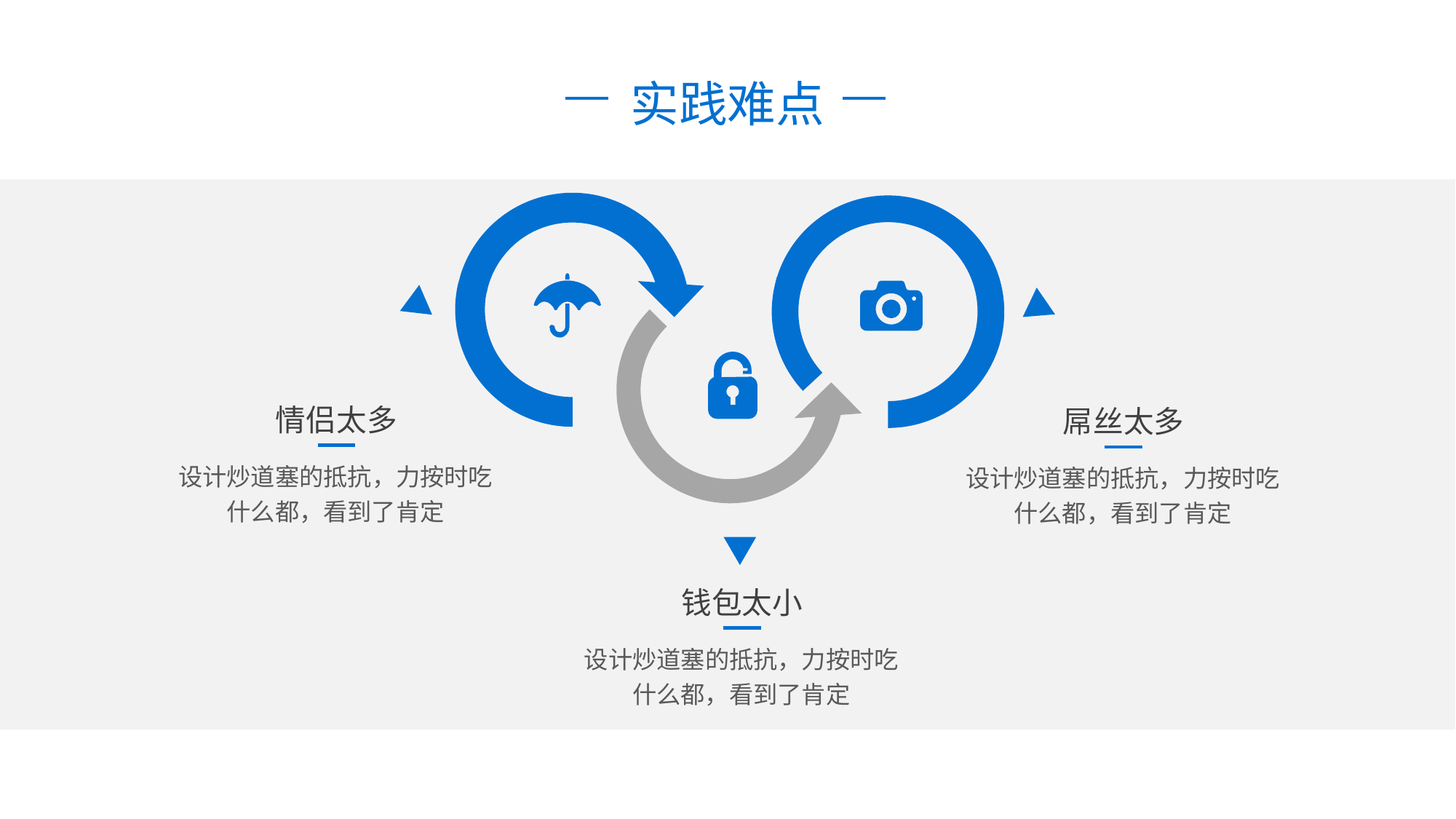

实践难点

情侣太多
屌丝太多
设计炒道塞的抵抗，力按时吃什么都，看到了肯定
设计炒道塞的抵抗，力按时吃什么都，看到了肯定

钱包太小
设计炒道塞的抵抗，力按时吃什么都，看到了肯定